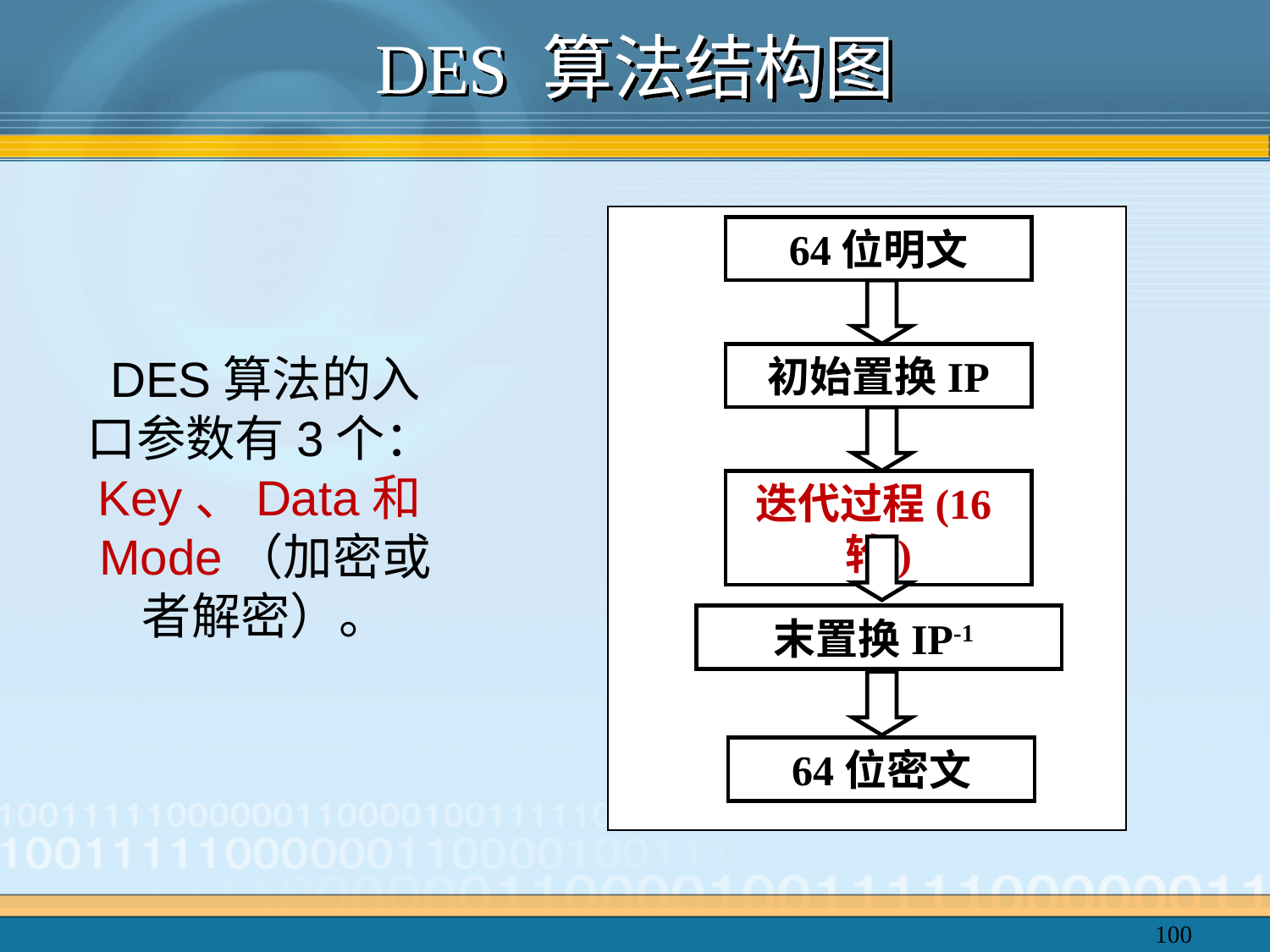

# DES 算法结构图

64位明文

初始置换IP

迭代过程(16轮)

末置换IP-1

64位密文
DES算法的入口参数有3个：Key、Data和Mode（加密或者解密）。
100